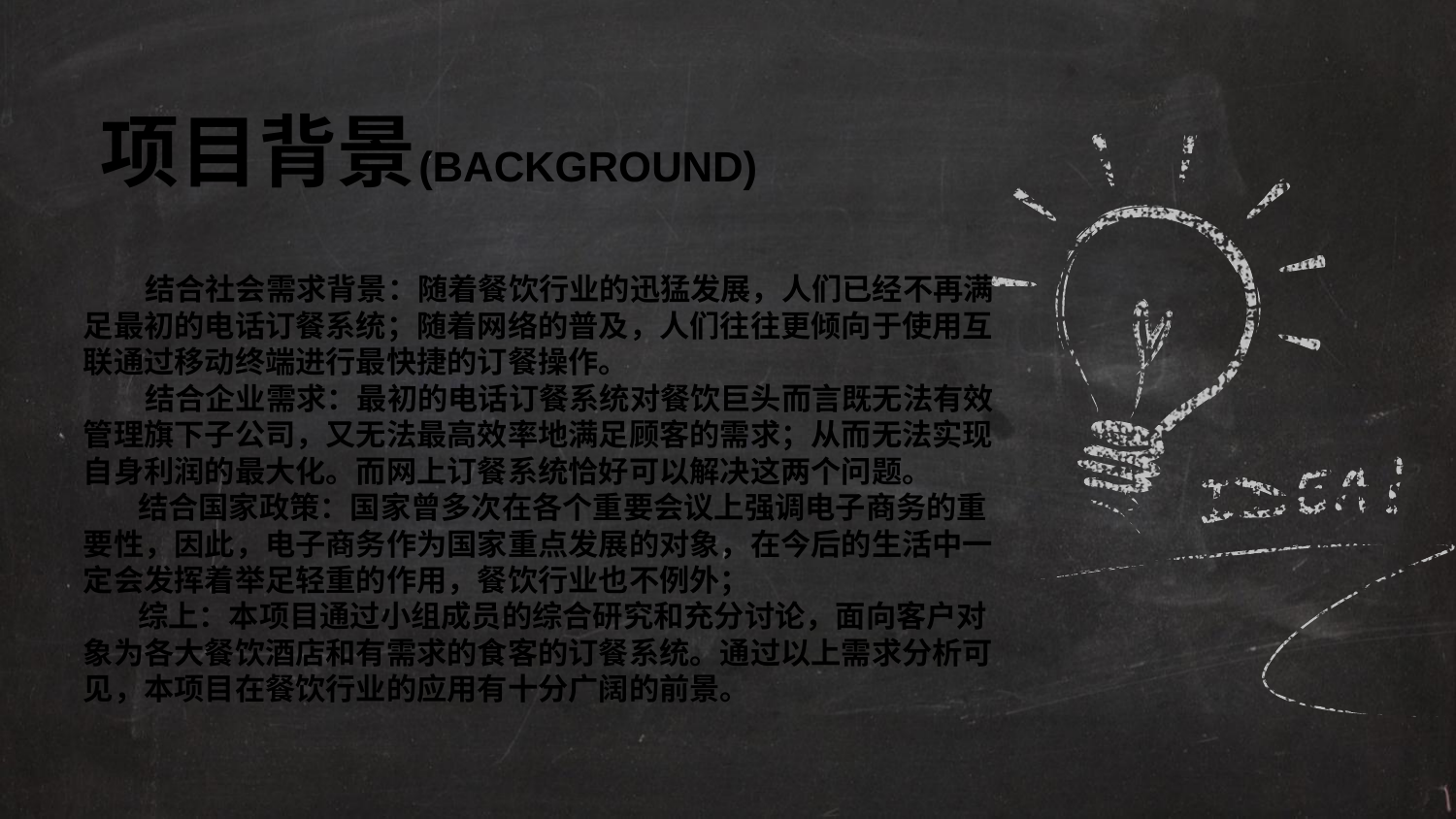

项目背景

(BACKGROUND)
        结合社会需求背景：随着餐饮行业的迅猛发展，人们已经不再满足最初的电话订餐系统；随着网络的普及，人们往往更倾向于使用互联通过移动终端进行最快捷的订餐操作。
        结合企业需求：最初的电话订餐系统对餐饮巨头而言既无法有效管理旗下子公司，又无法最高效率地满足顾客的需求；从而无法实现自身利润的最大化。而网上订餐系统恰好可以解决这两个问题。
       结合国家政策：国家曾多次在各个重要会议上强调电子商务的重要性，因此，电子商务作为国家重点发展的对象，在今后的生活中一定会发挥着举足轻重的作用，餐饮行业也不例外；
       综上：本项目通过小组成员的综合研究和充分讨论，面向客户对象为各大餐饮酒店和有需求的食客的订餐系统。通过以上需求分析可见，本项目在餐饮行业的应用有十分广阔的前景。